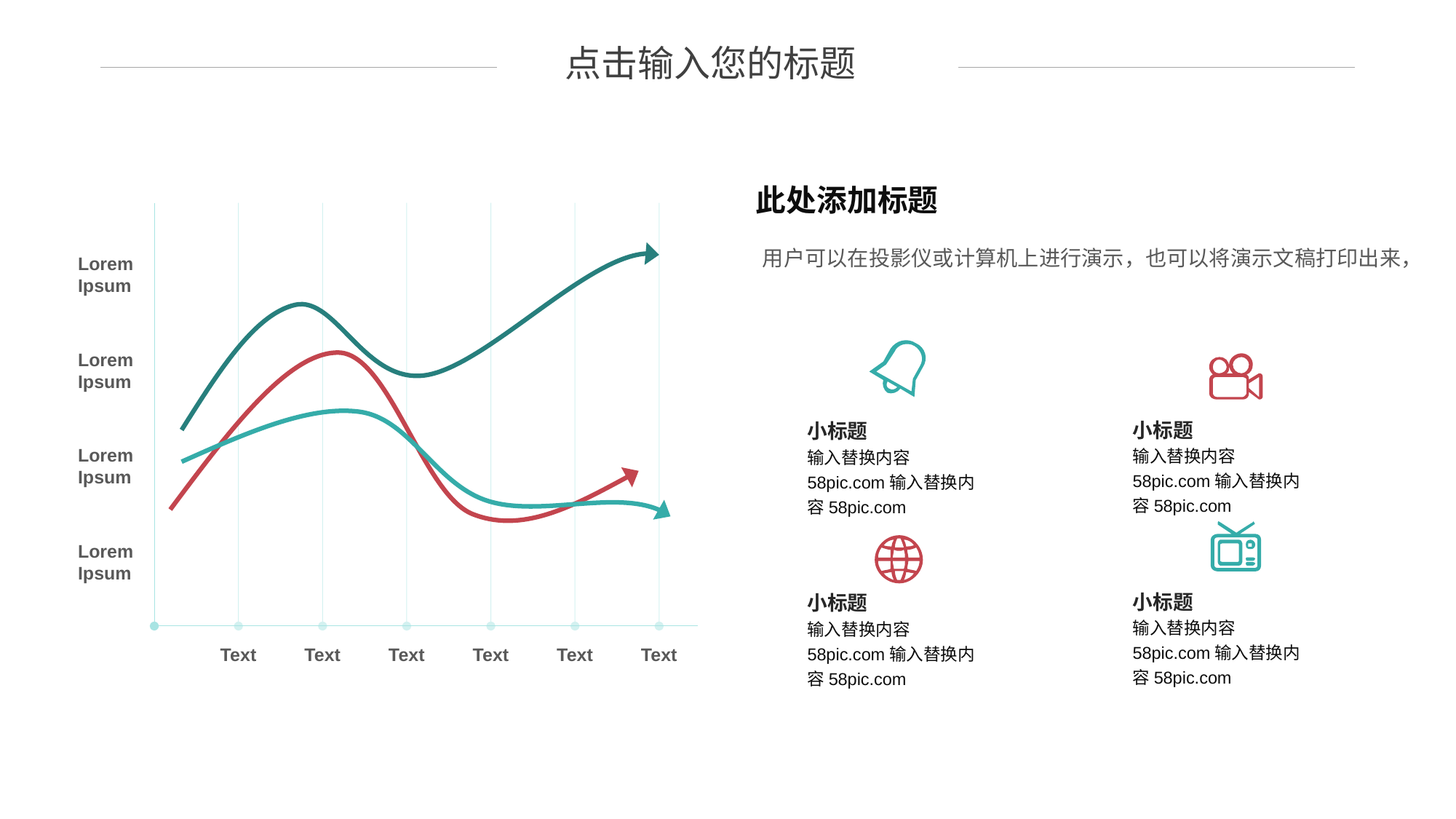

点击输入您的标题
此处添加标题
Lorem Ipsum
Lorem Ipsum
Lorem Ipsum
Lorem Ipsum
Text
Text
Text
Text
Text
Text
用户可以在投影仪或计算机上进行演示，也可以将演示文稿打印出来，

小标题
输入替换内容58pic.com输入替换内容58pic.com
小标题
输入替换内容58pic.com输入替换内容58pic.com

小标题
输入替换内容58pic.com输入替换内容58pic.com
小标题
输入替换内容58pic.com输入替换内容58pic.com